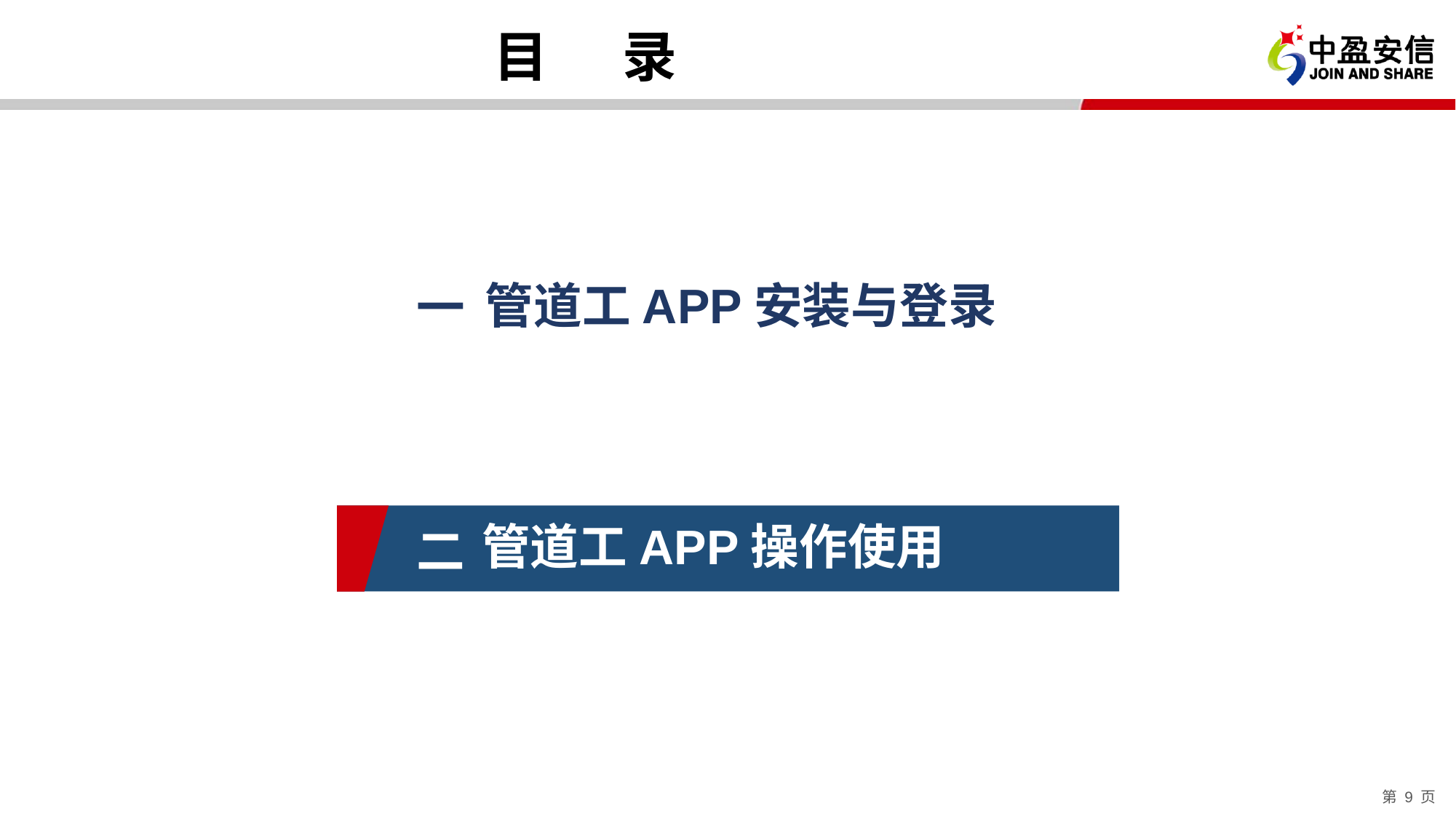

# 目      录
管道工APP安装与登录
一

管道工APP操作使用
二